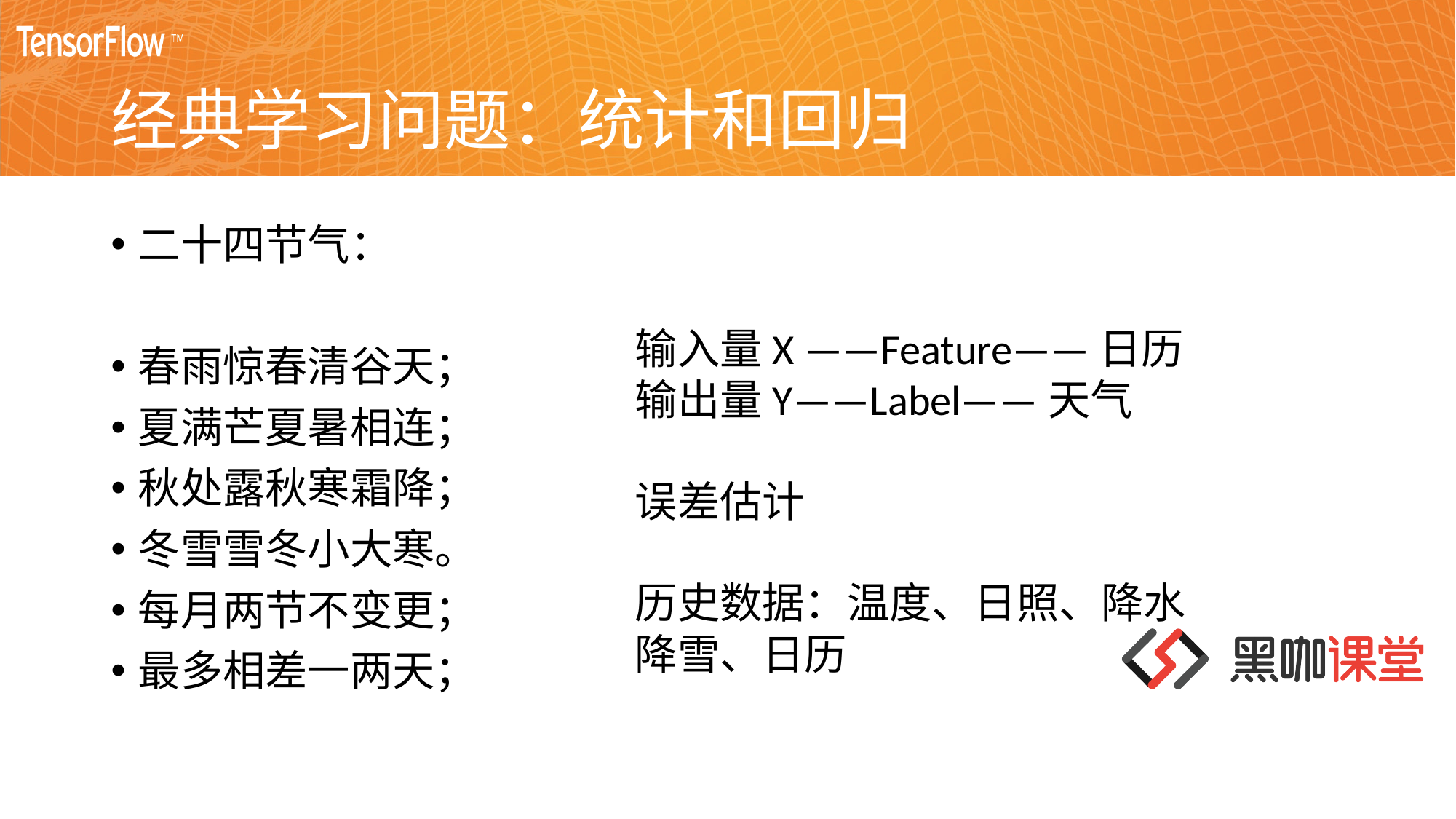

# 经典学习问题：统计和回归
二十四节气：

春雨惊春清谷天；
夏满芒夏暑相连；
秋处露秋寒霜降；
冬雪雪冬小大寒。
每月两节不变更；
最多相差一两天；
输入量X ——Feature——日历
输出量Y——Label——天气

误差估计

历史数据：温度、日照、降水降雪、日历